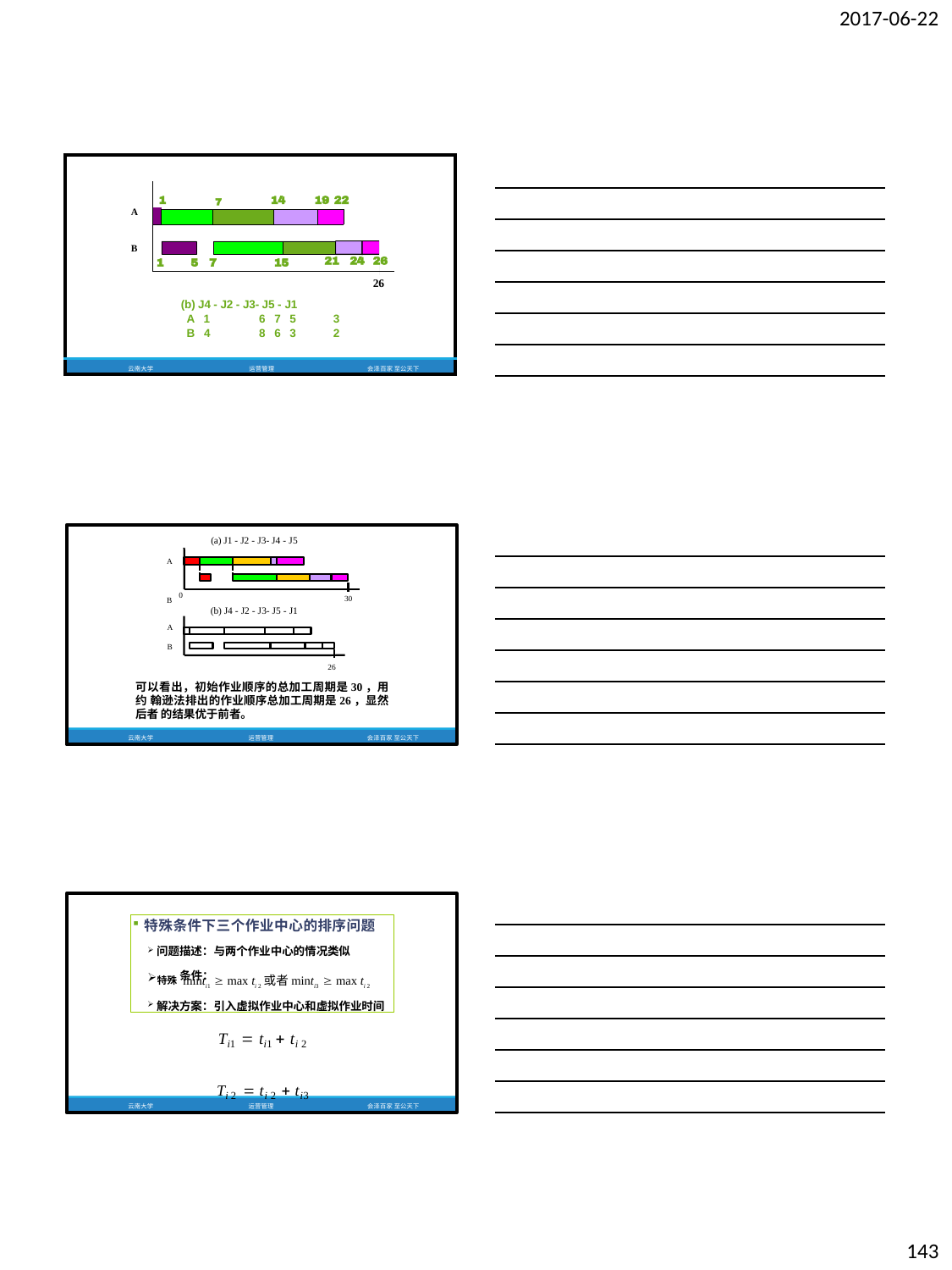

2017-06-22
| A |  |  |
| --- | --- | --- |
| B |  |  |
|  |  | 26 |
|  | (b) J4 - J2 - J3- J5 - J1 |  |
|  | A 1 6 7 5 3 |  |
|  | B 4 8 6 3 2 |  |
| 云南大学 | 运营管理 | 会泽百家 至公天下 |
| 1 7 14 19 22 |  |  |  |  |  |  |  |  |  |
| --- | --- | --- | --- | --- | --- | --- | --- | --- | --- |
|  |  |  |  |  |  |  |  |  |  |
| 1 |  | 5 | 7 |  | 15 |  | 21 | 24 | 26 |

(a) J1 - J2 - J3- J4 - J5
A  B

0

30
(b) J4 - J2 - J3- J5 - J1
A

B

26

可以看出，初始作业顺序的总加工周期是30，用约 翰逊法排出的作业顺序总加工周期是26，显然后者 的结果优于前者。

云南大学	运营管理	会泽百家 至公天下

特殊条件下三个作业中心的排序问题
问题描述：与两个作业中心的情况类似
特殊	minti1 ≥ max ti 2或者minti3 ≥ max ti 2
解决方案：引入虚拟作业中心和虚拟作业时间

条件：

Ti1  = ti1 + ti 2
Ti 2  = ti 2  + ti3

云南大学
运营管理
会泽百家 至公天下

143